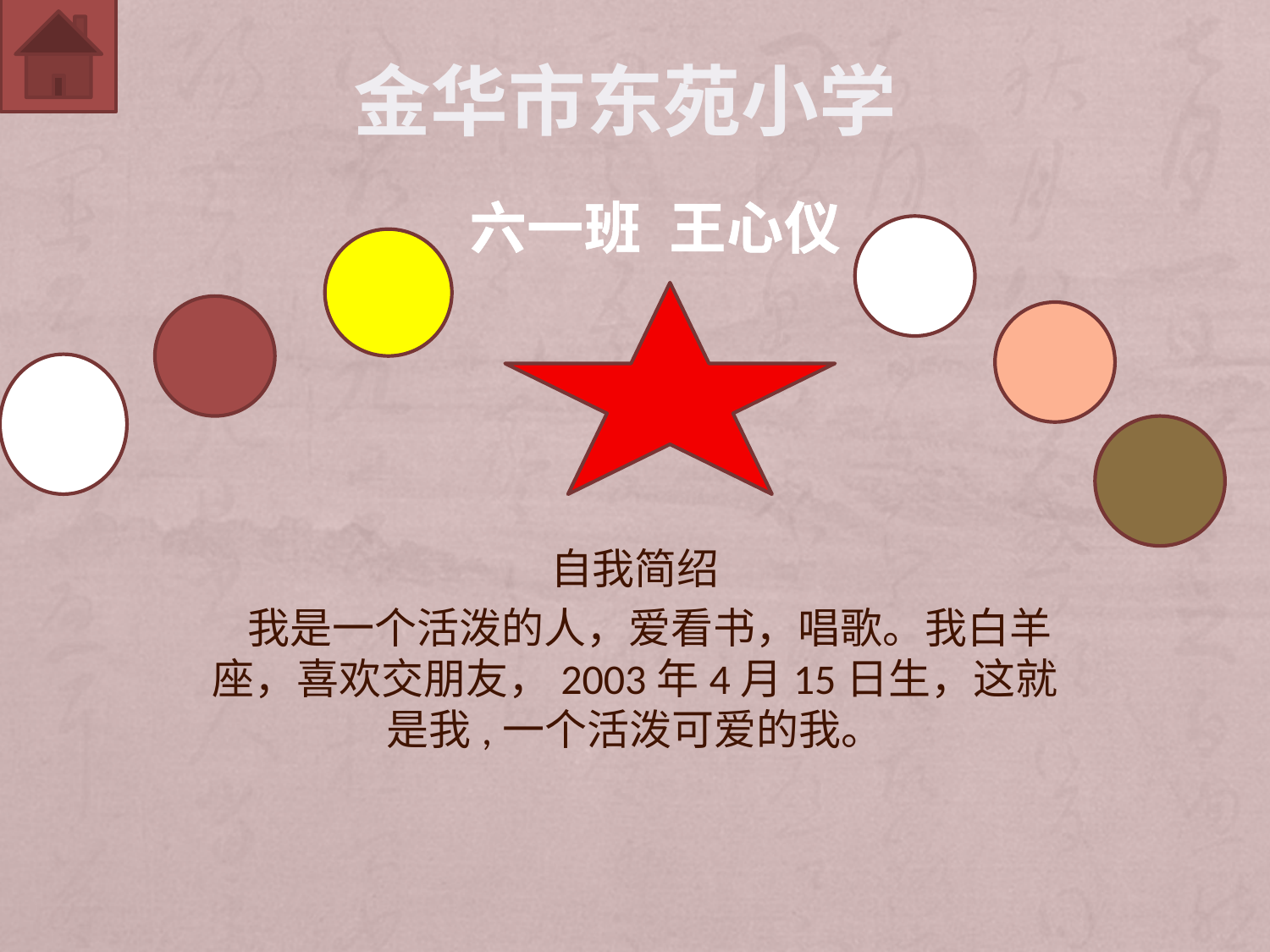

# 六一班  王心仪

金华市东苑小学

自我简绍
  我是一个活泼的人，爱看书，唱歌。我白羊座，喜欢交朋友，2003年4月15日生，这就是我,一个活泼可爱的我。